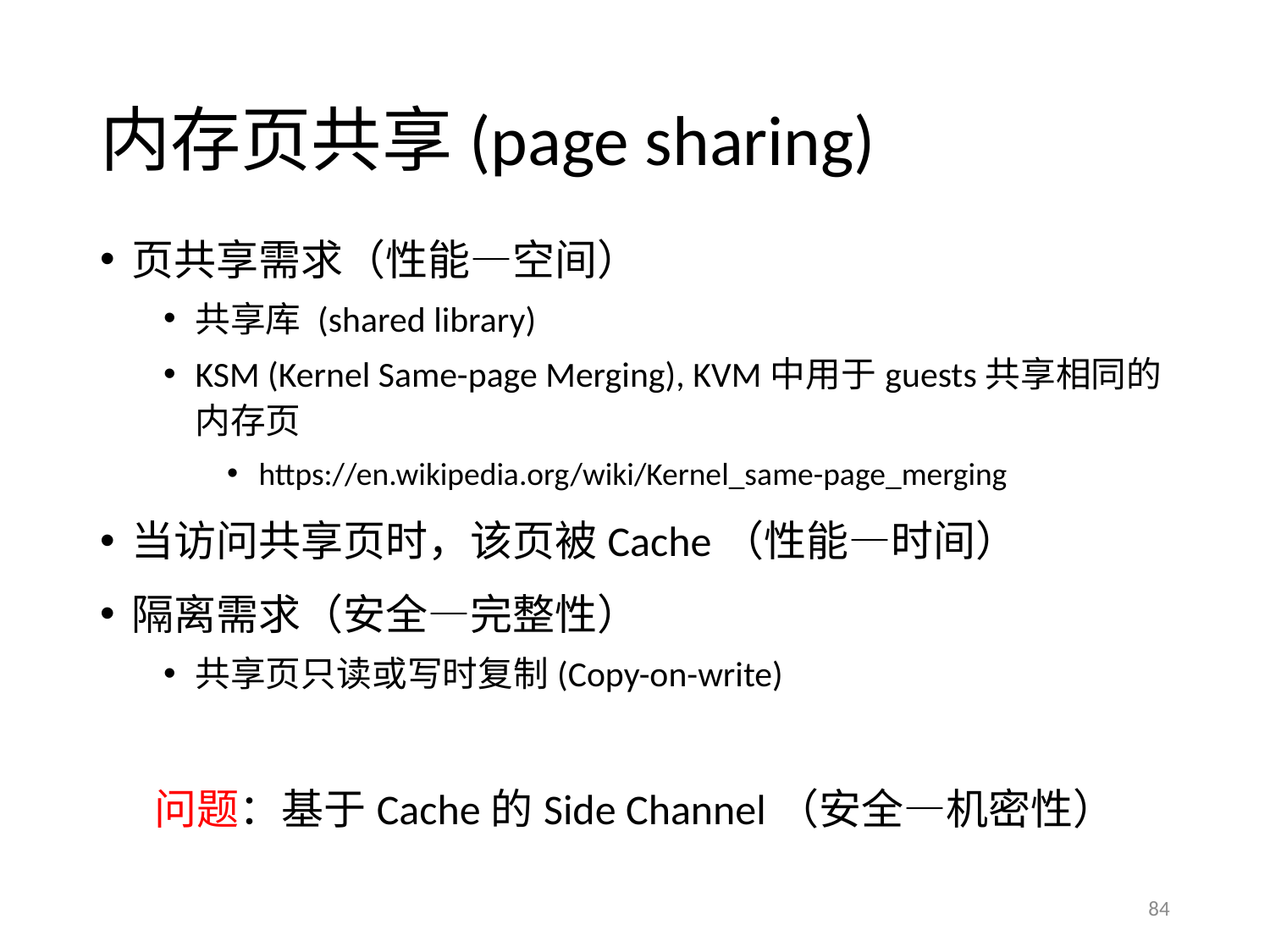

# 内存页共享(page sharing)
页共享需求（性能—空间）
共享库 (shared library)
KSM (Kernel Same-page Merging), KVM中用于guests共享相同的内存页
https://en.wikipedia.org/wiki/Kernel_same-page_merging
当访问共享页时，该页被Cache（性能—时间）
隔离需求（安全—完整性）
共享页只读或写时复制(Copy-on-write)
问题：基于Cache的Side Channel（安全—机密性）
84